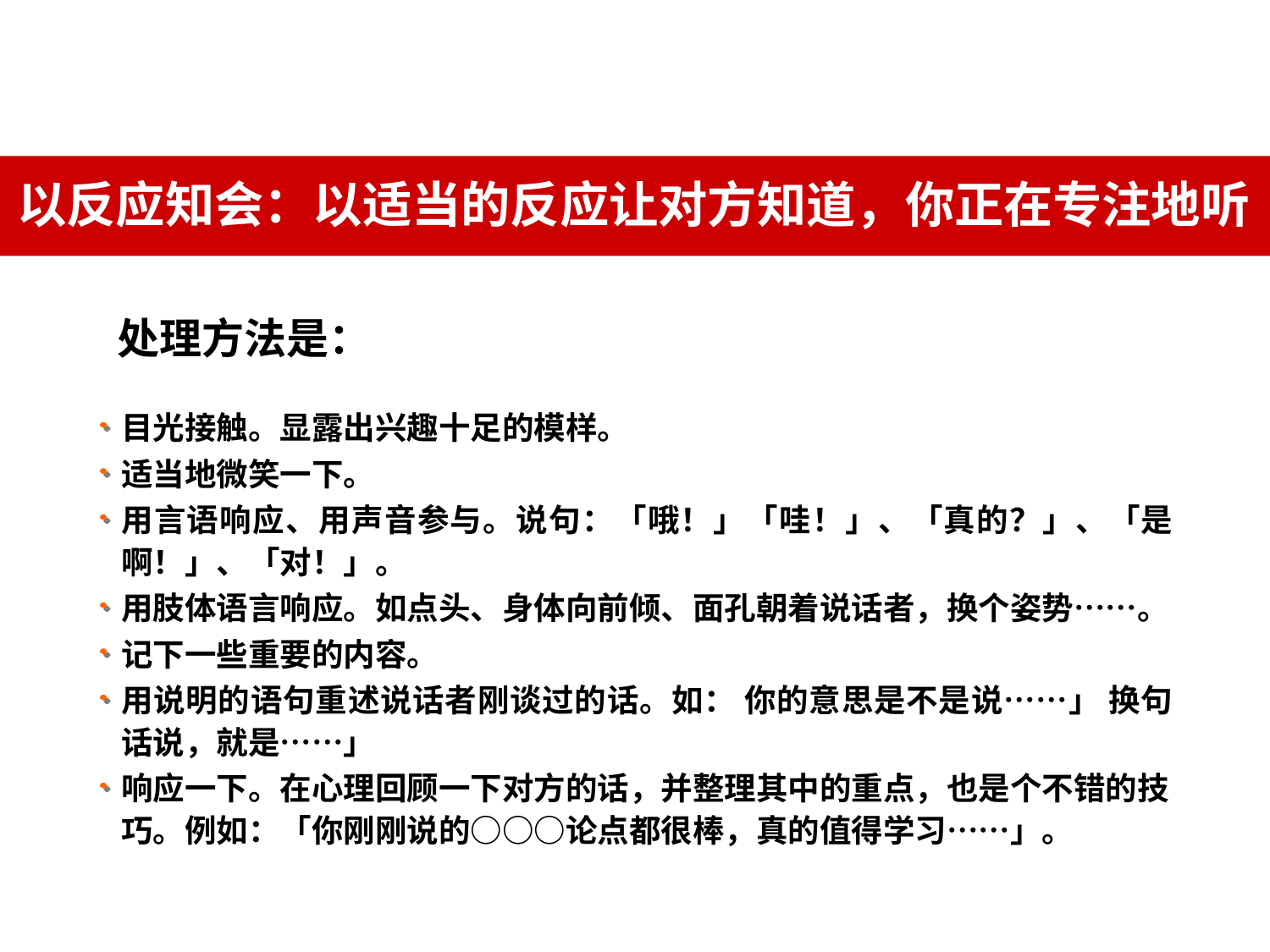

以反应知会：以适当的反应让对方知道，你正在专注地听

处理方法是：
目光接触。显露出兴趣十足的模样。
适当地微笑一下。
用言语响应、用声音参与。说句：「哦！」「哇！」、「真的？」、「是啊！」、「对！」。
用肢体语言响应。如点头、身体向前倾、面孔朝着说话者，换个姿势……。
记下一些重要的内容。
用说明的语句重述说话者刚谈过的话。如： 你的意思是不是说……」 换句话说，就是……」
响应一下。在心理回顾一下对方的话，并整理其中的重点，也是个不错的技巧。例如：「你刚刚说的○○○论点都很棒，真的值得学习……」。